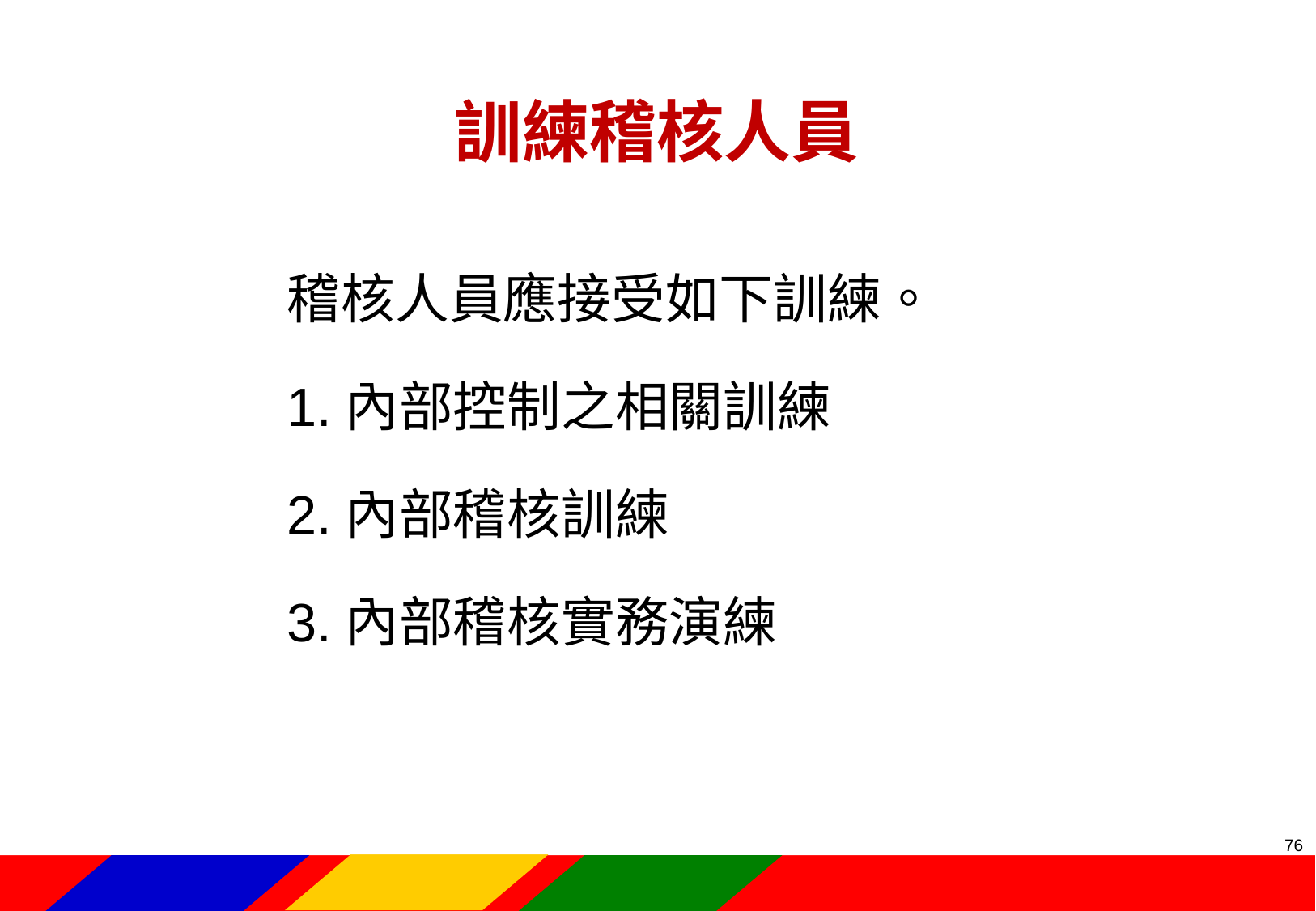

# 訓練稽核人員
稽核人員應接受如下訓練。
1.內部控制之相關訓練
2.內部稽核訓練
3.內部稽核實務演練
76